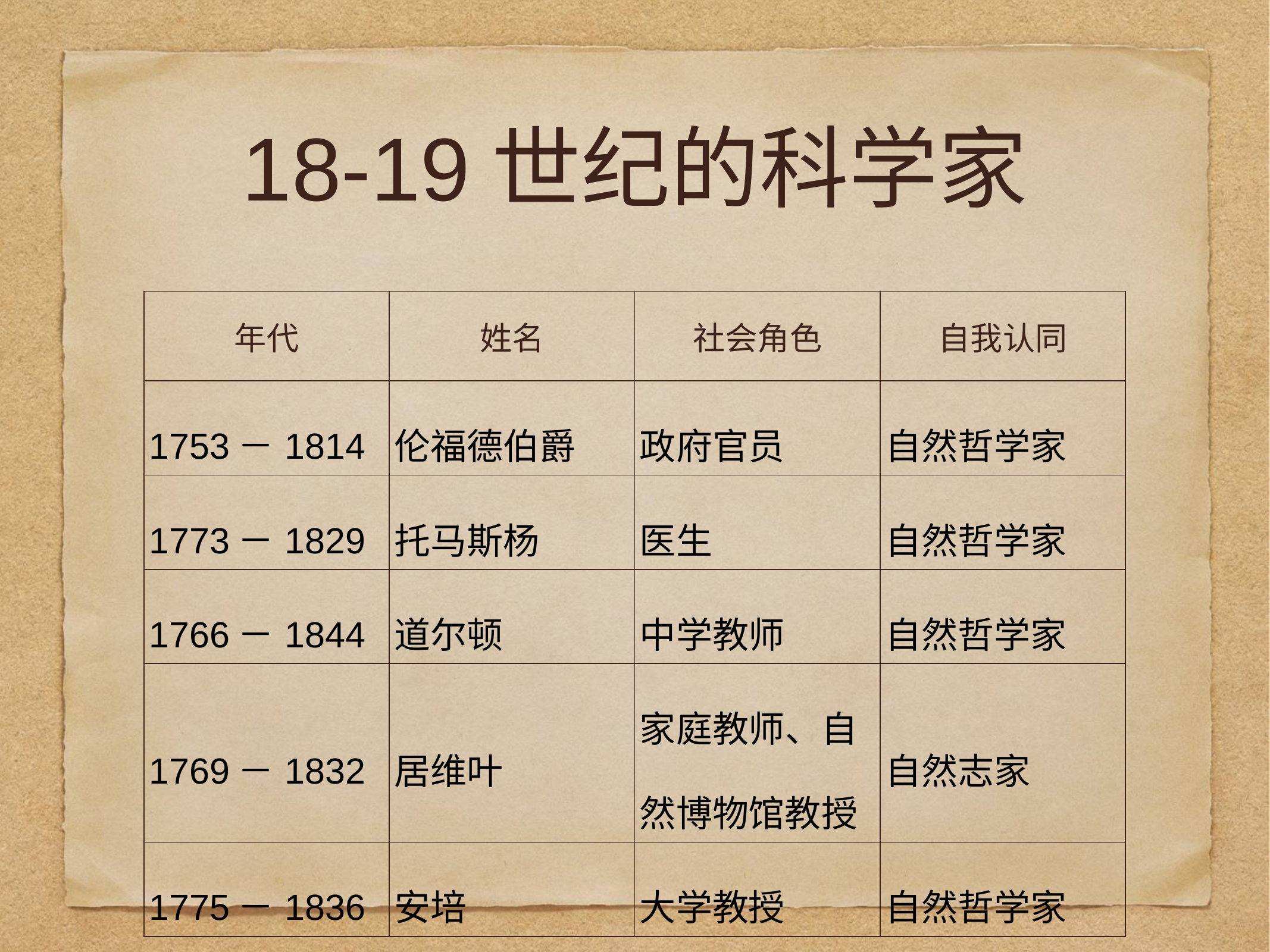

# 18-19世纪的科学家

| 年代 | 姓名 | 社会角色 | 自我认同 |
| --- | --- | --- | --- |
| 1753－1814 | 伦福德伯爵 | 政府官员 | 自然哲学家 |
| 1773－1829 | 托马斯杨 | 医生 | 自然哲学家 |
| 1766－1844 | 道尔顿 | 中学教师 | 自然哲学家 |
| 1769－1832 | 居维叶 | 家庭教师、自然博物馆教授 | 自然志家 |
| 1775－1836 | 安培 | 大学教授 | 自然哲学家 |